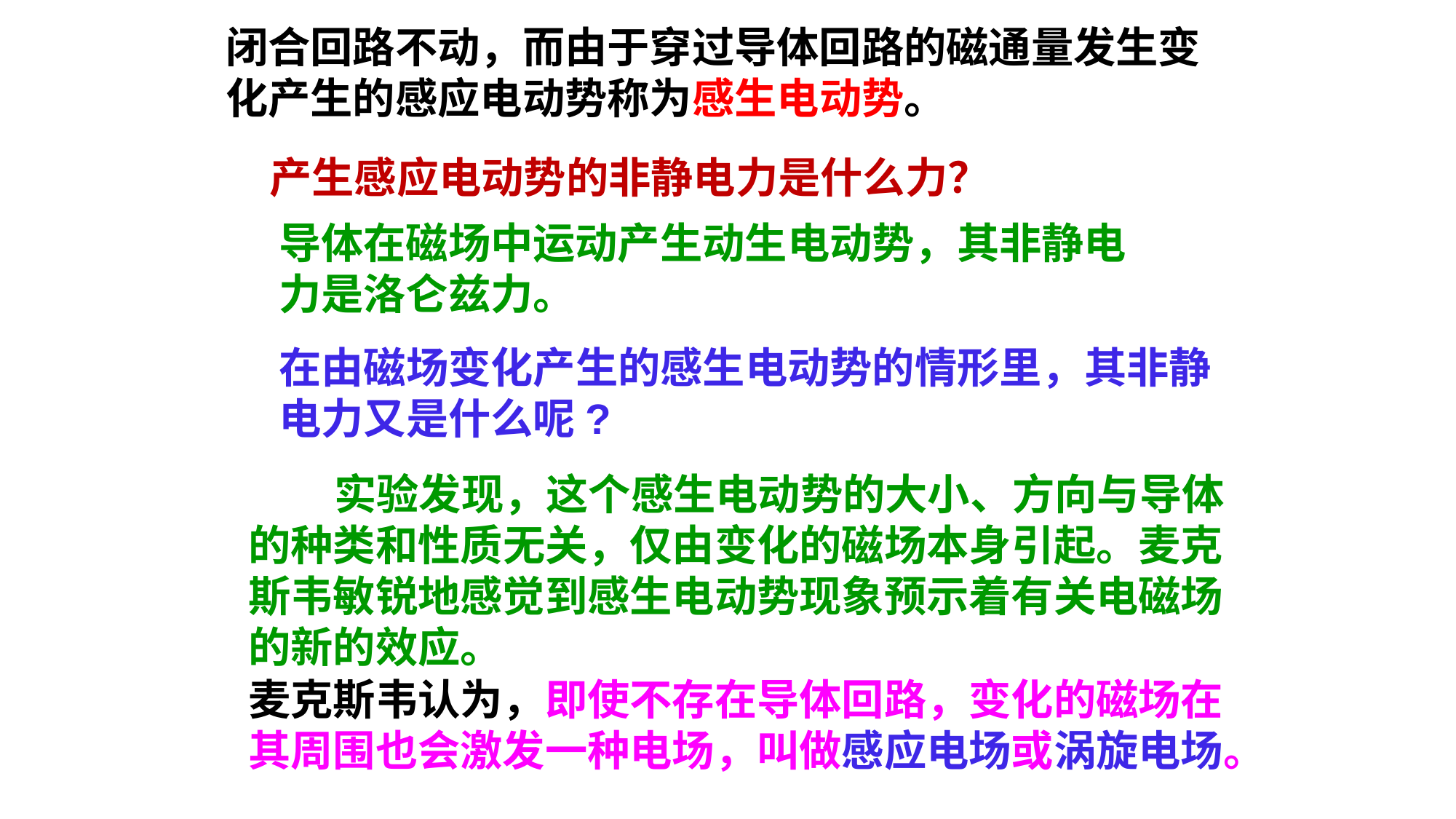

闭合回路不动，而由于穿过导体回路的磁通量发生变化产生的感应电动势称为感生电动势。
     产生感应电动势的非静电力是什么力？
导体在磁场中运动产生动生电动势，其非静电力是洛仑兹力。
在由磁场变化产生的感生电动势的情形里，其非静电力又是什么呢?
实验发现，这个感生电动势的大小、方向与导体的种类和性质无关，仅由变化的磁场本身引起。麦克斯韦敏锐地感觉到感生电动势现象预示着有关电磁场的新的效应。
麦克斯韦认为，即使不存在导体回路，变化的磁场在其周围也会激发一种电场，叫做感应电场或涡旋电场。